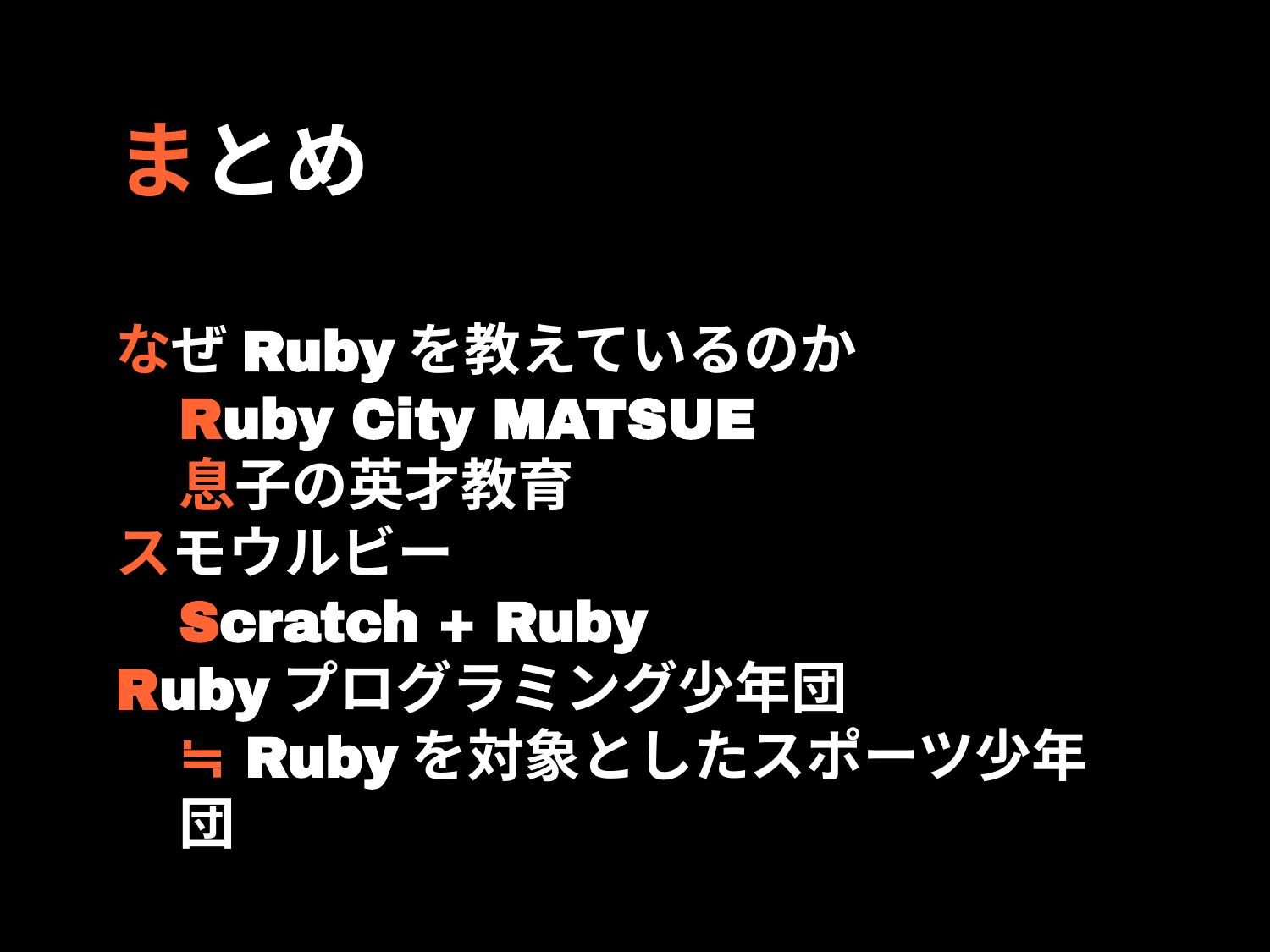

まとめ

なぜRubyを教えているのか
Ruby City MATSUE
息子の英才教育
スモウルビー
Scratch + Ruby
Rubyプログラミング少年団
≒ Rubyを対象としたスポーツ少年団